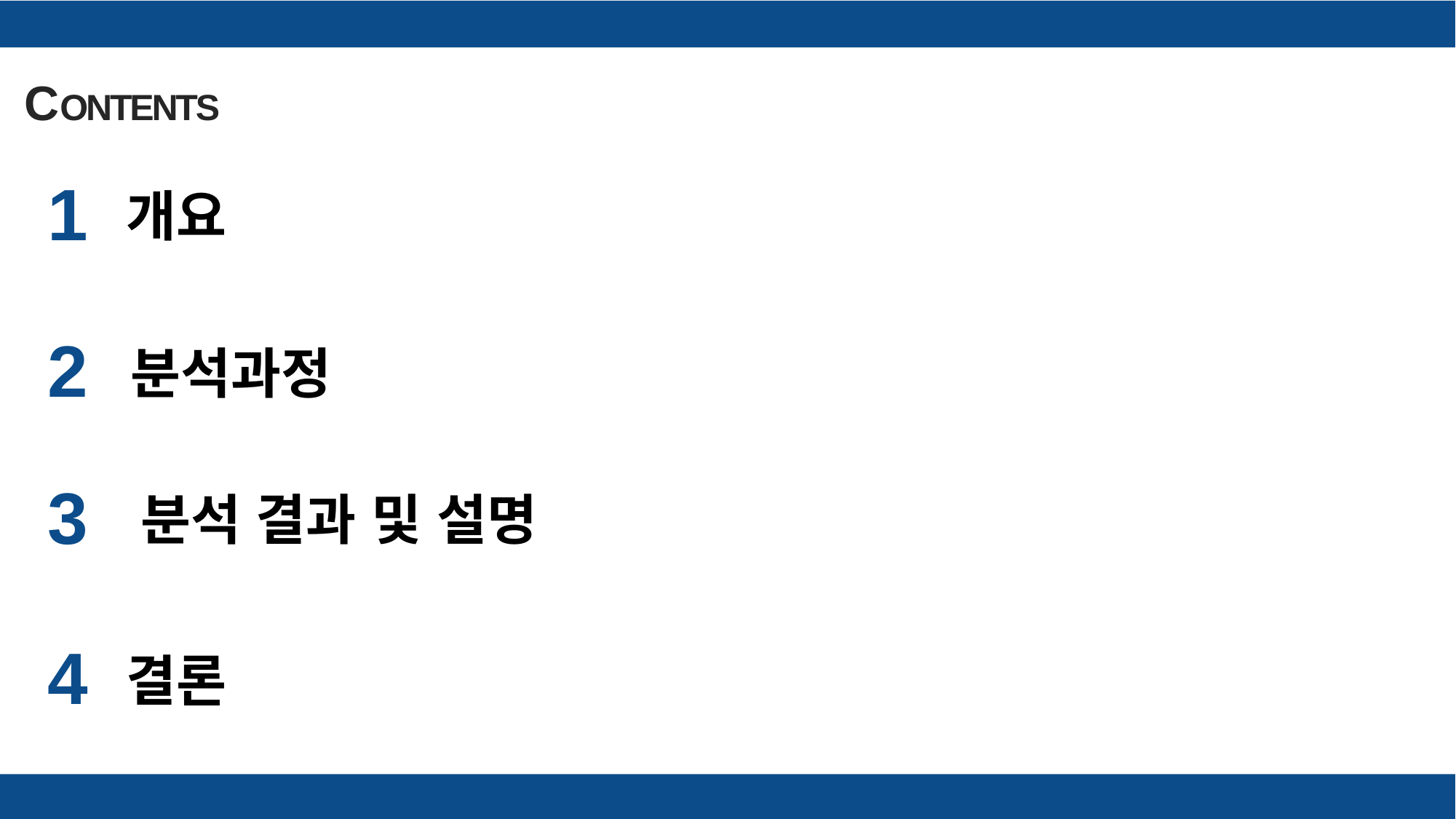

CONTENTS
1
개요
2
분석과정
3
분석 결과 및 설명
4
결론